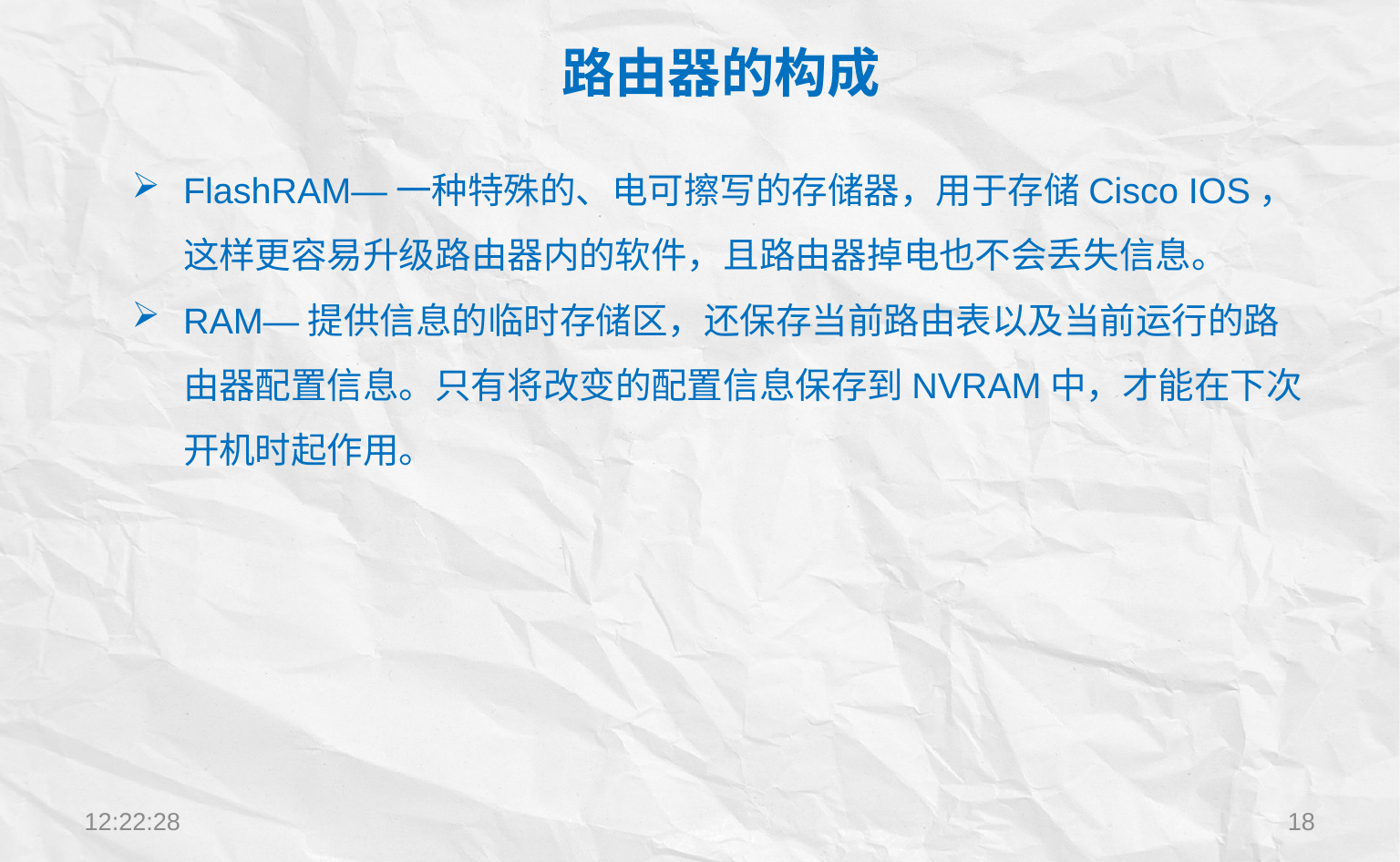

路由器的构成
FlashRAM—一种特殊的、电可擦写的存储器，用于存储Cisco IOS，这样更容易升级路由器内的软件，且路由器掉电也不会丢失信息。
RAM—提供信息的临时存储区，还保存当前路由表以及当前运行的路由器配置信息。只有将改变的配置信息保存到NVRAM中，才能在下次开机时起作用。
12:22:28
18